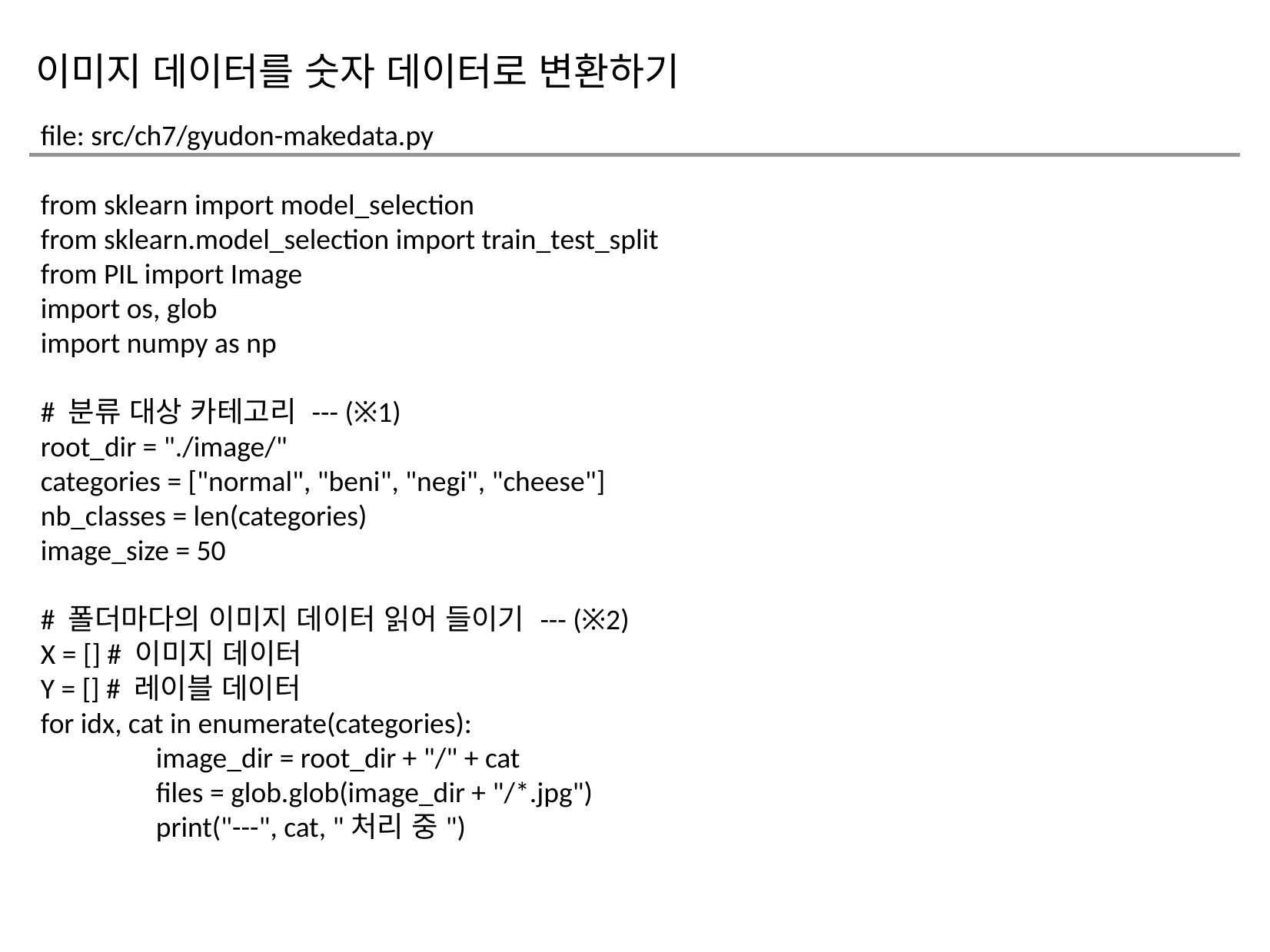

이미지 데이터를 숫자 데이터로 변환하기
file: src/ch7/gyudon-makedata.py

from sklearn import model_selection
from sklearn.model_selection import train_test_split
from PIL import Image
import os, glob
import numpy as np

# 분류 대상 카테고리 --- (※1)
root_dir = "./image/"
categories = ["normal", "beni", "negi", "cheese"]
nb_classes = len(categories)
image_size = 50

# 폴더마다의 이미지 데이터 읽어 들이기 --- (※2)
X = [] # 이미지 데이터
Y = [] # 레이블 데이터
for idx, cat in enumerate(categories):
	image_dir = root_dir + "/" + cat
	files = glob.glob(image_dir + "/*.jpg")
	print("---", cat, "처리 중")